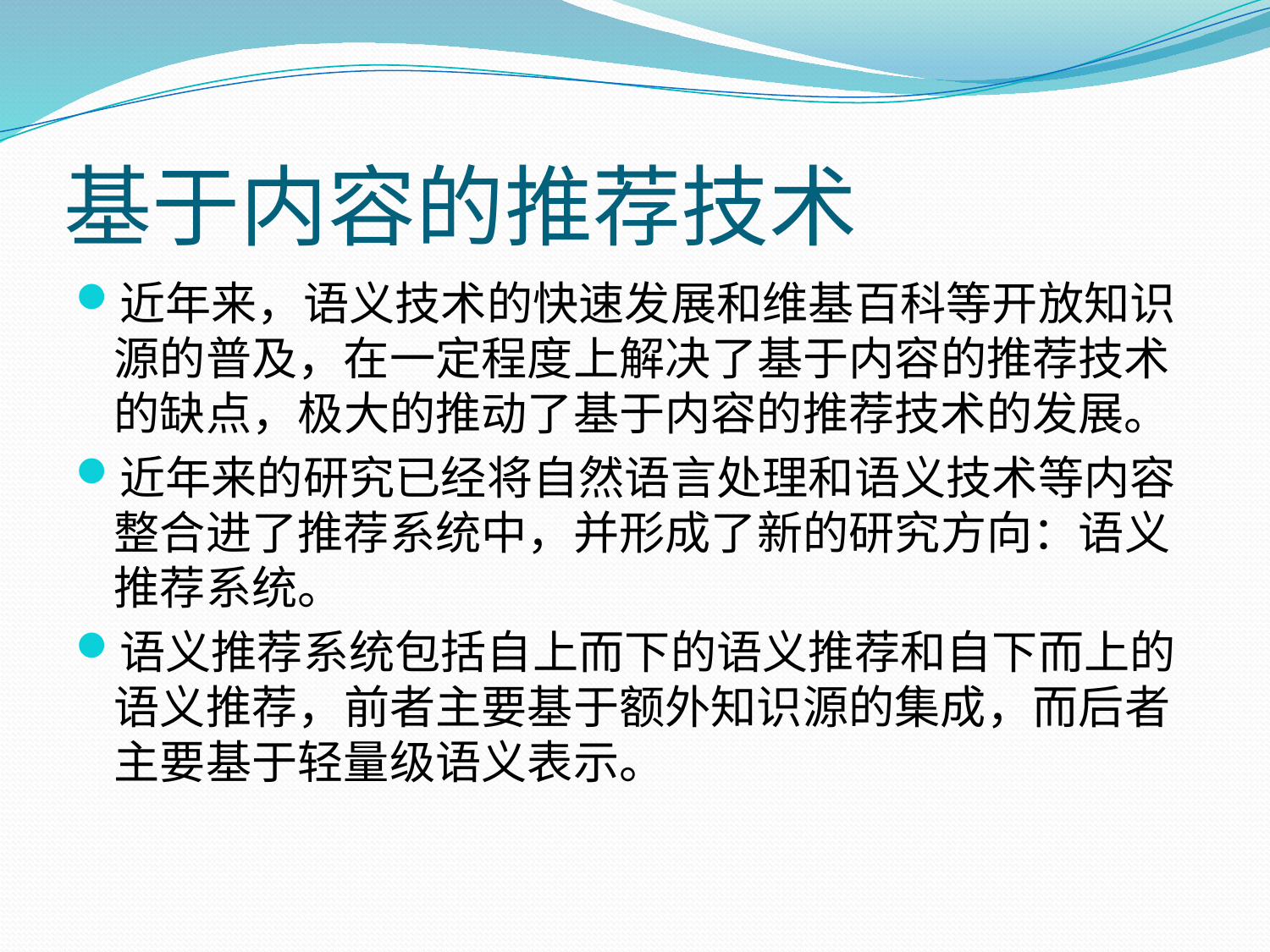

# 基于内容的推荐技术
近年来，语义技术的快速发展和维基百科等开放知识源的普及，在一定程度上解决了基于内容的推荐技术的缺点，极大的推动了基于内容的推荐技术的发展。
近年来的研究已经将自然语言处理和语义技术等内容整合进了推荐系统中，并形成了新的研究方向：语义推荐系统。
语义推荐系统包括自上而下的语义推荐和自下而上的语义推荐，前者主要基于额外知识源的集成，而后者主要基于轻量级语义表示。